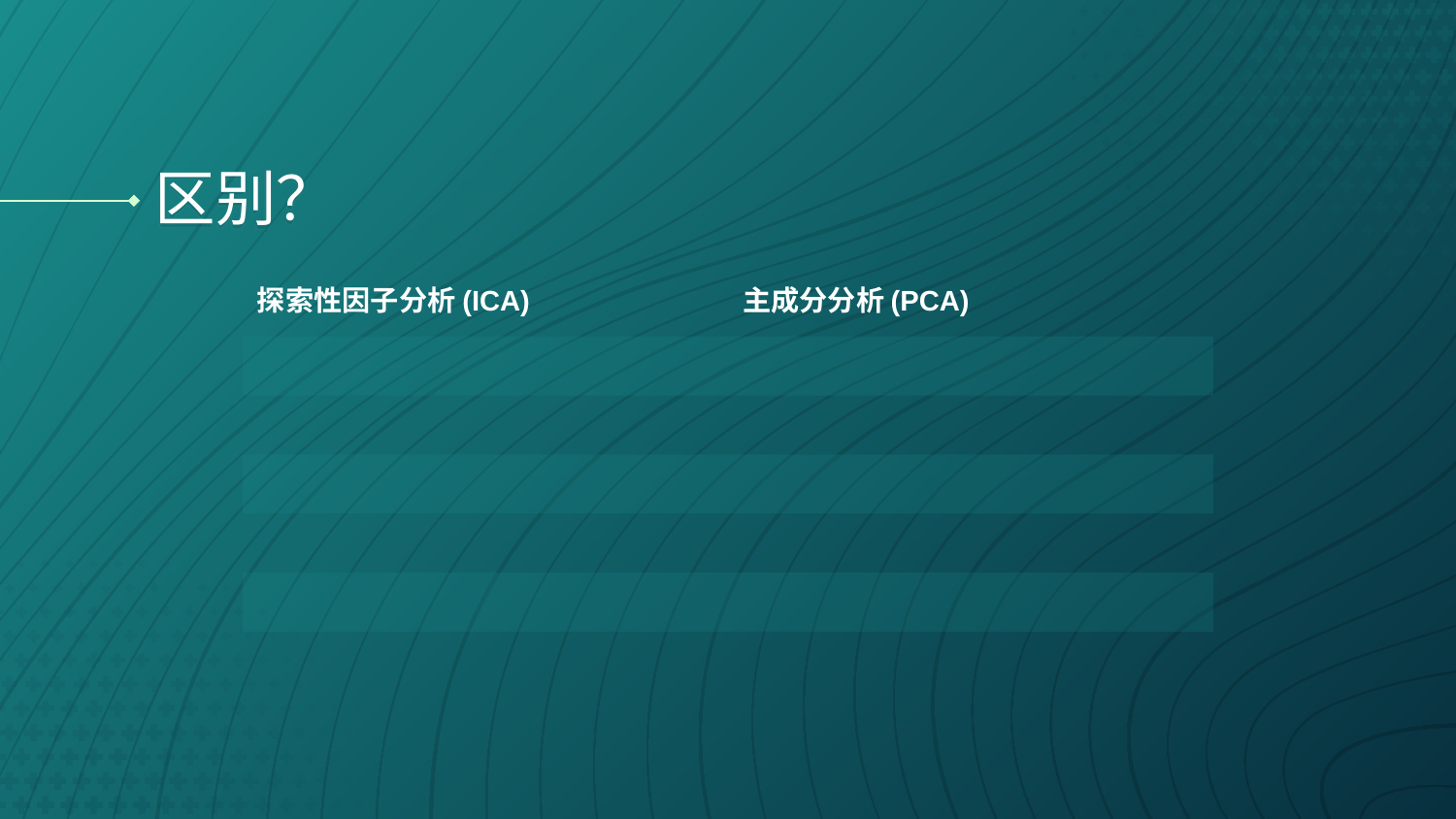

# 区别？
| 探索性因子分析(ICA) | 主成分分析(PCA) |
| --- | --- |
|  |  |
|  |  |
|  |  |
|  |  |
|  |  |